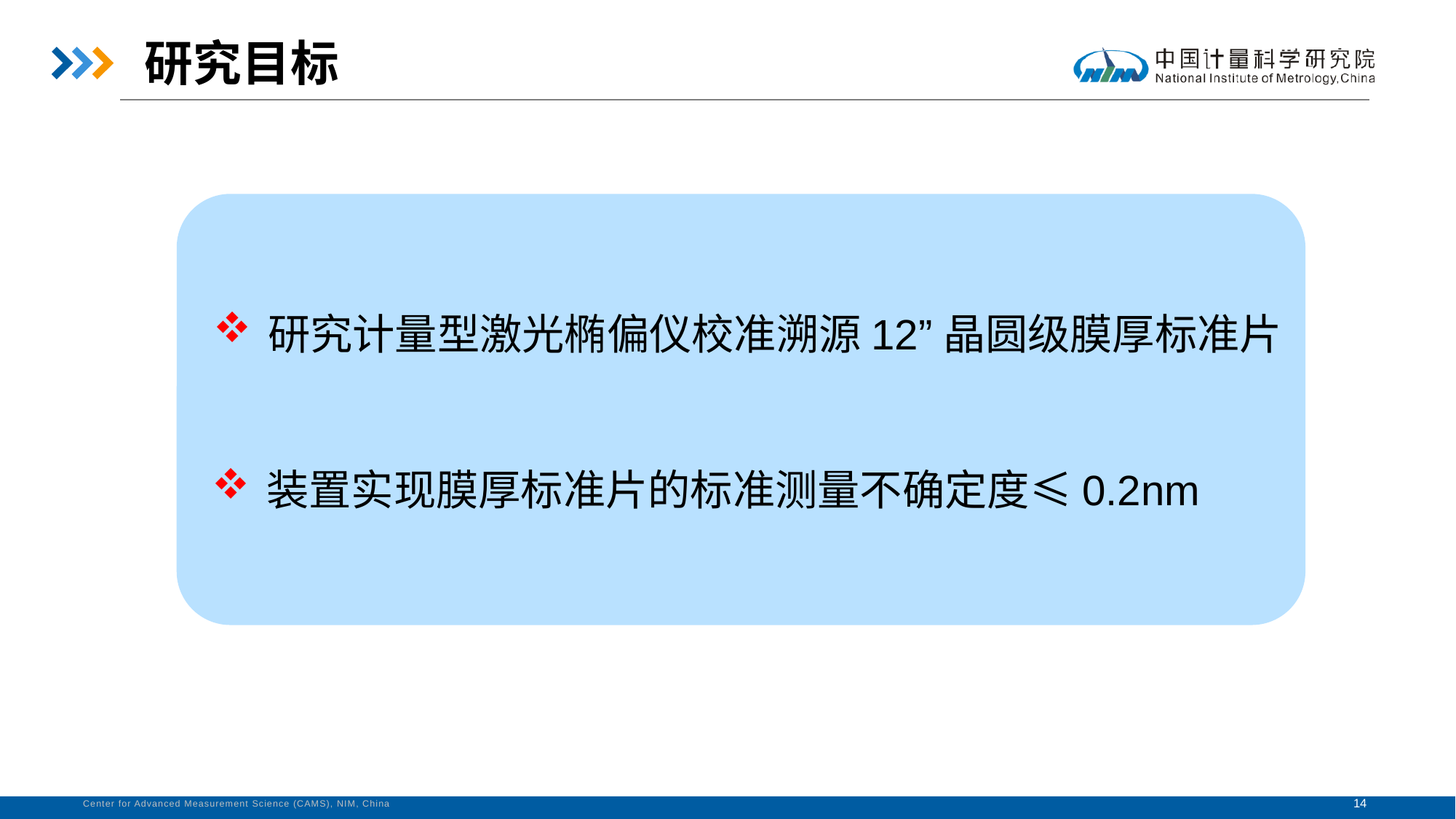

研究目标

研究计量型激光椭偏仪校准溯源12”晶圆级膜厚标准片
装置实现膜厚标准片的标准测量不确定度≤0.2nm